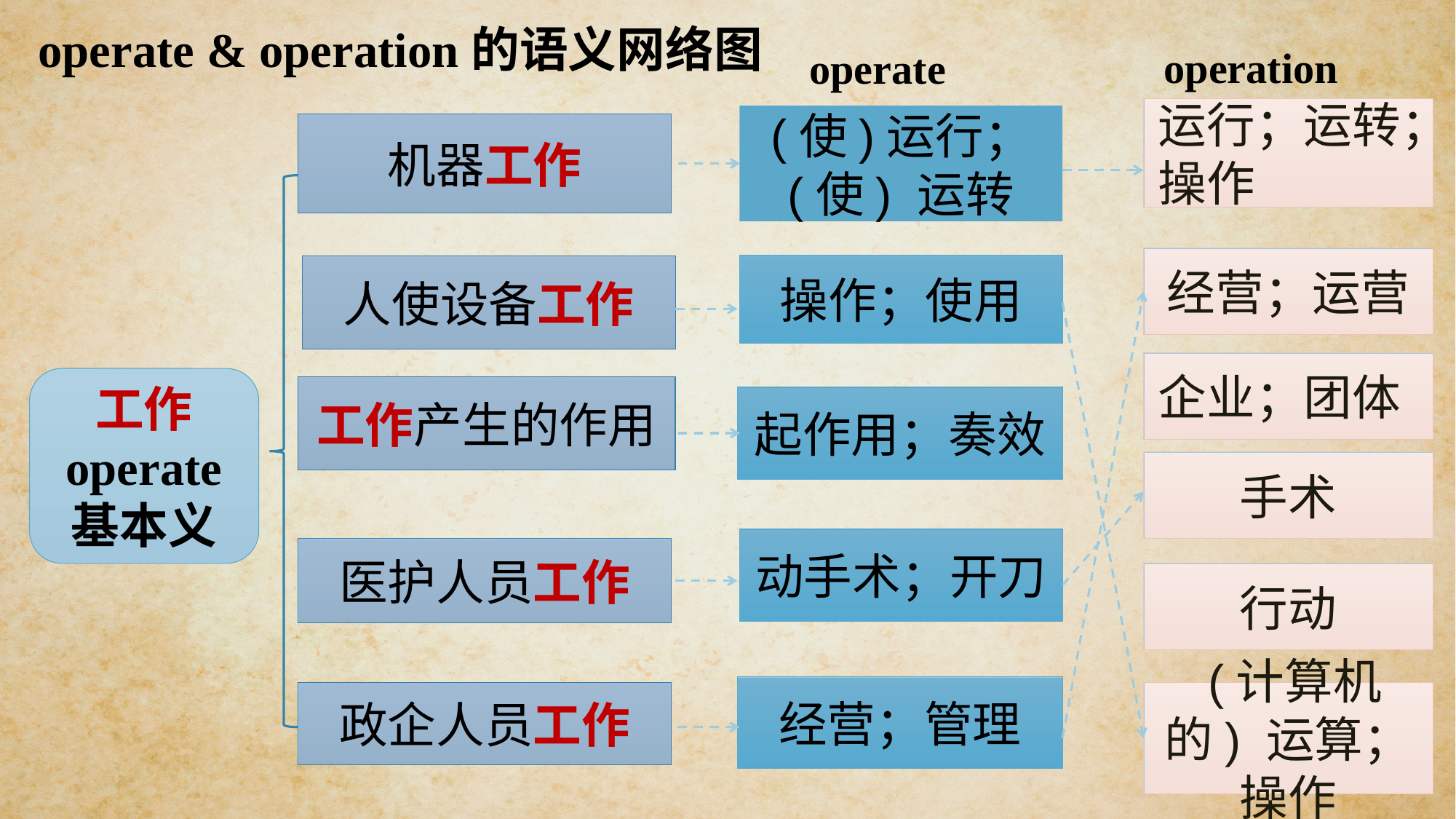

operate & operation的语义网络图
operation
operate
运行；运转；操作
 (使)运行；(使) 运转
机器工作

经营；运营
操作；使用
人使设备工作
企业；团体
工作
operate
基本义
工作产生的作用
起作用；奏效
手术
动手术；开刀
医护人员工作
行动
经营；管理
政企人员工作
 (计算机的) 运算；操作